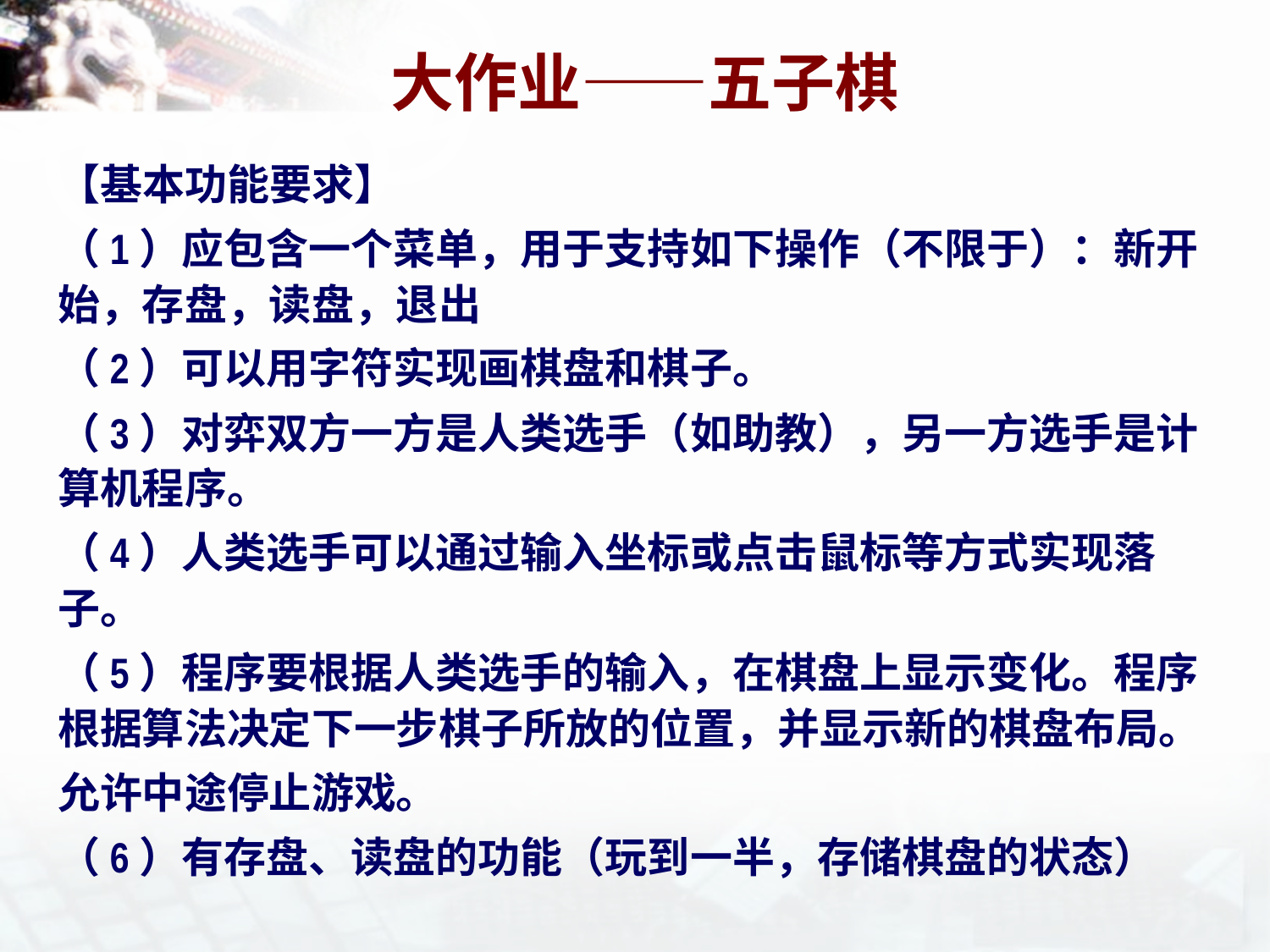

# 大作业——五子棋
【基本功能要求】
（1）应包含一个菜单，用于支持如下操作（不限于）：新开始，存盘，读盘，退出
（2）可以用字符实现画棋盘和棋子。
（3）对弈双方一方是人类选手（如助教），另一方选手是计算机程序。
（4）人类选手可以通过输入坐标或点击鼠标等方式实现落子。
（5）程序要根据人类选手的输入，在棋盘上显示变化。程序根据算法决定下一步棋子所放的位置，并显示新的棋盘布局。
允许中途停止游戏。
（6）有存盘、读盘的功能（玩到一半，存储棋盘的状态）